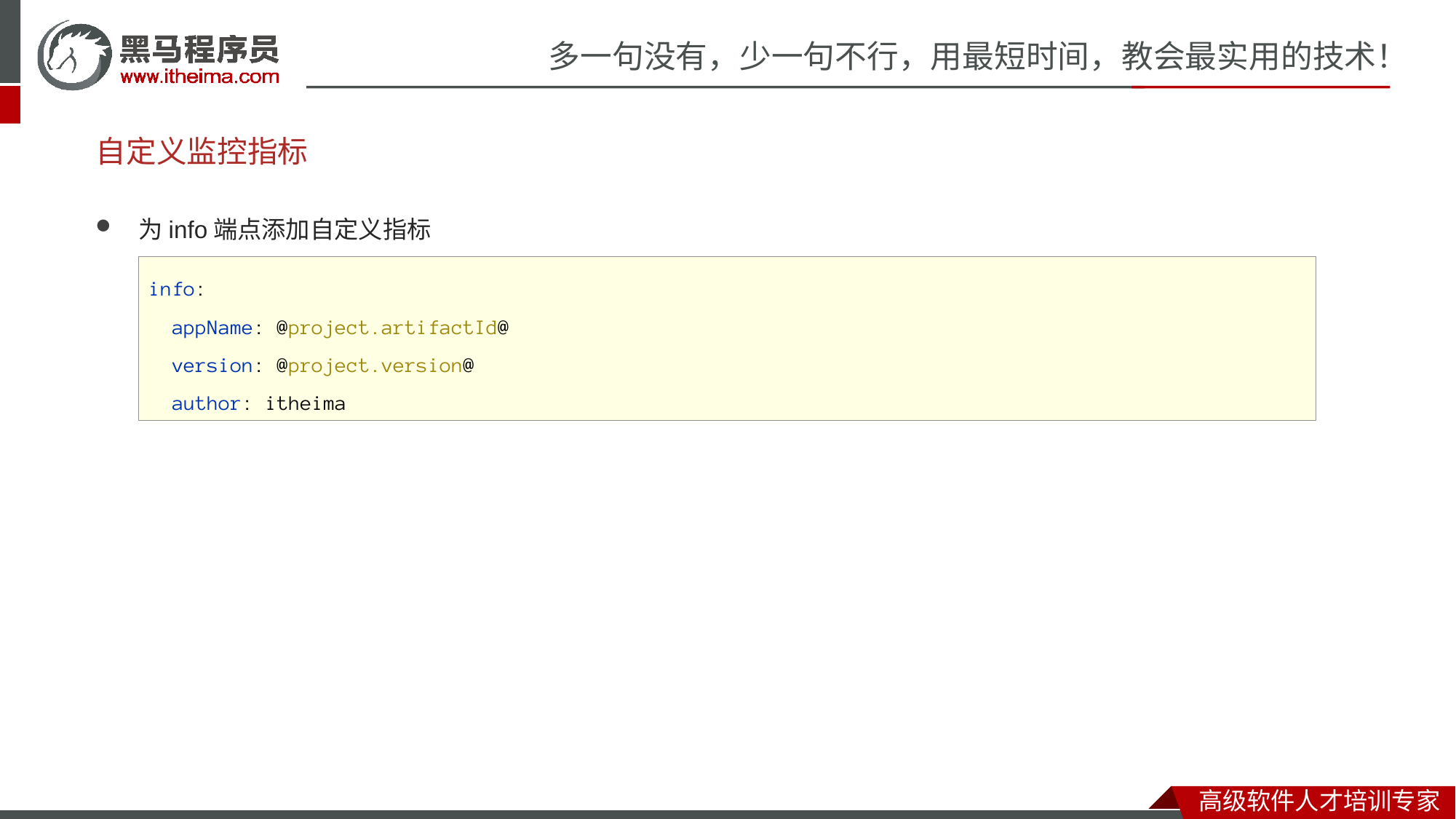

# 自定义监控指标
为info端点添加自定义指标

info:
  appName: @project.artifactId@
  version: @project.version@
  author: itheima